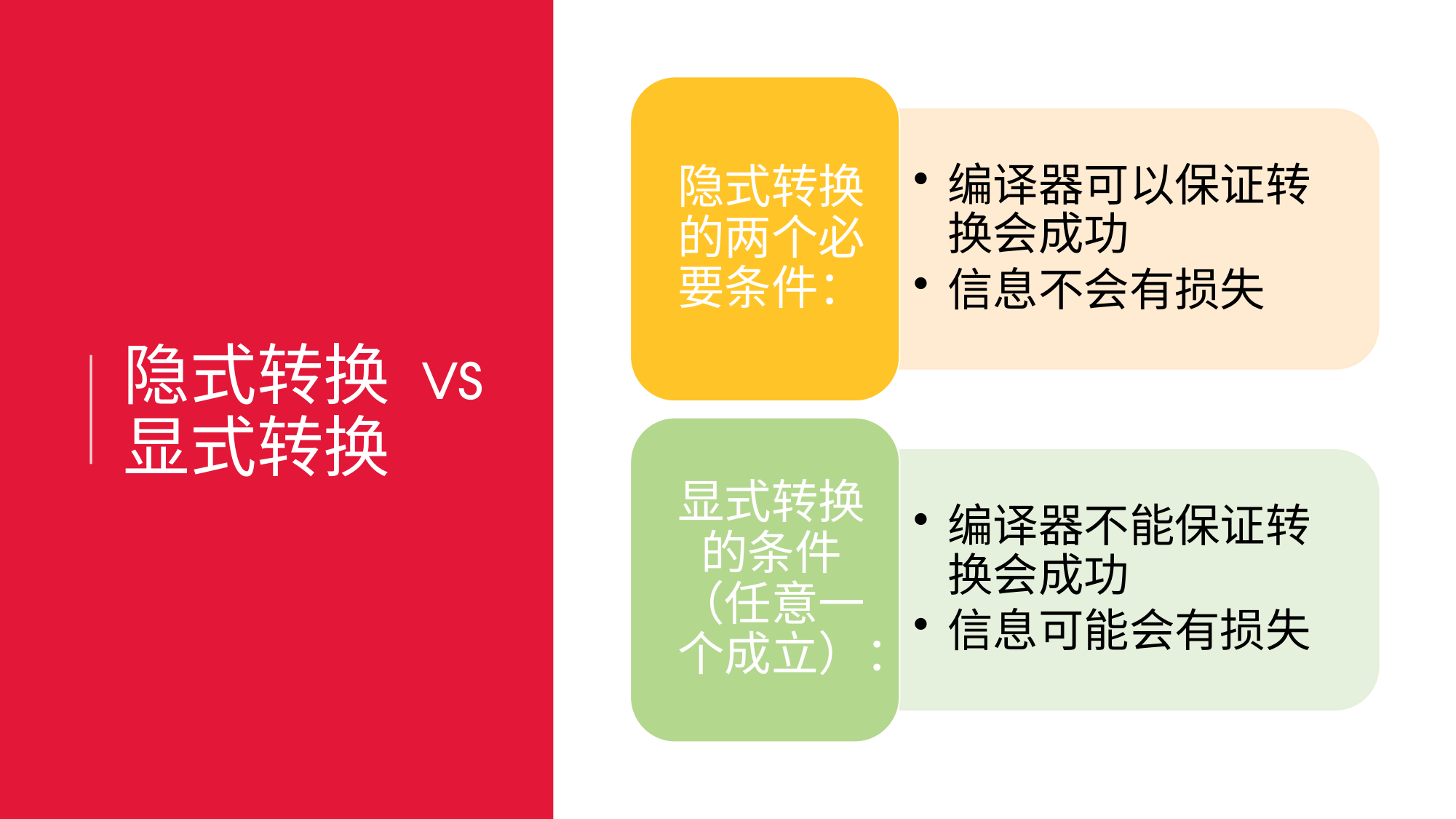

编译器可以保证转换会成功
信息不会有损失
隐式转换的两个必要条件：
编译器不能保证转换会成功
信息可能会有损失
显式转换的条件（任意一个成立）：
# 隐式转换 vs 显式转换